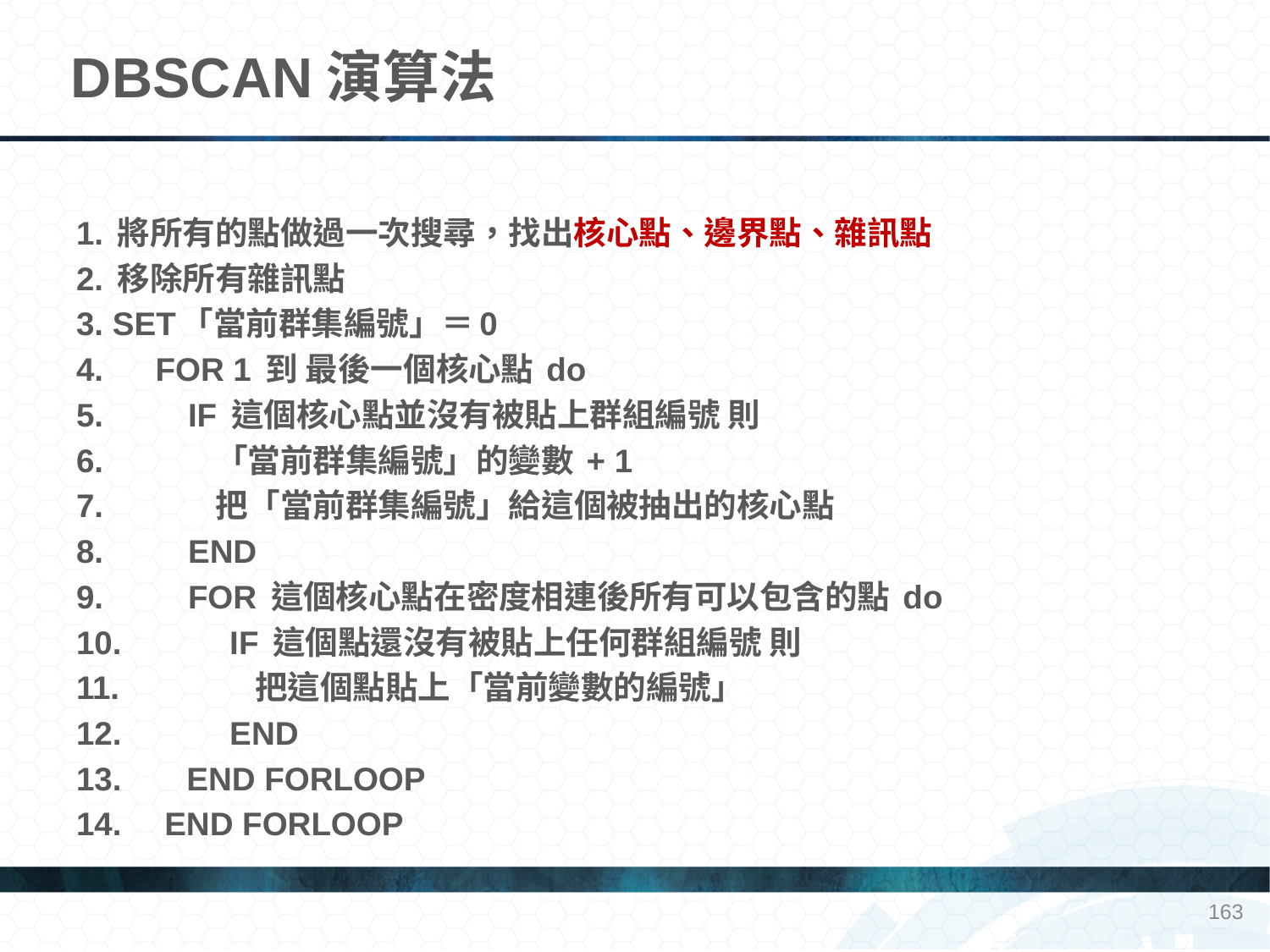

# DBSCAN演算法
1. 將所有的點做過一次搜尋，找出核心點、邊界點、雜訊點
2. 移除所有雜訊點
3. SET「當前群集編號」＝0
4. 　FOR 1 到 最後一個核心點 do
5. 　　IF 這個核心點並沒有被貼上群組編號 則
6. 　　　「當前群集編號」的變數 + 1
7. 　　　把「當前群集編號」給這個被抽出的核心點
8. 　　END
9. 　　FOR 這個核心點在密度相連後所有可以包含的點 do
10.　　　IF 這個點還沒有被貼上任何群組編號 則
11.　　　　把這個點貼上「當前變數的編號」
12.　　　END
13.　   END FORLOOP
14.　END FORLOOP

163